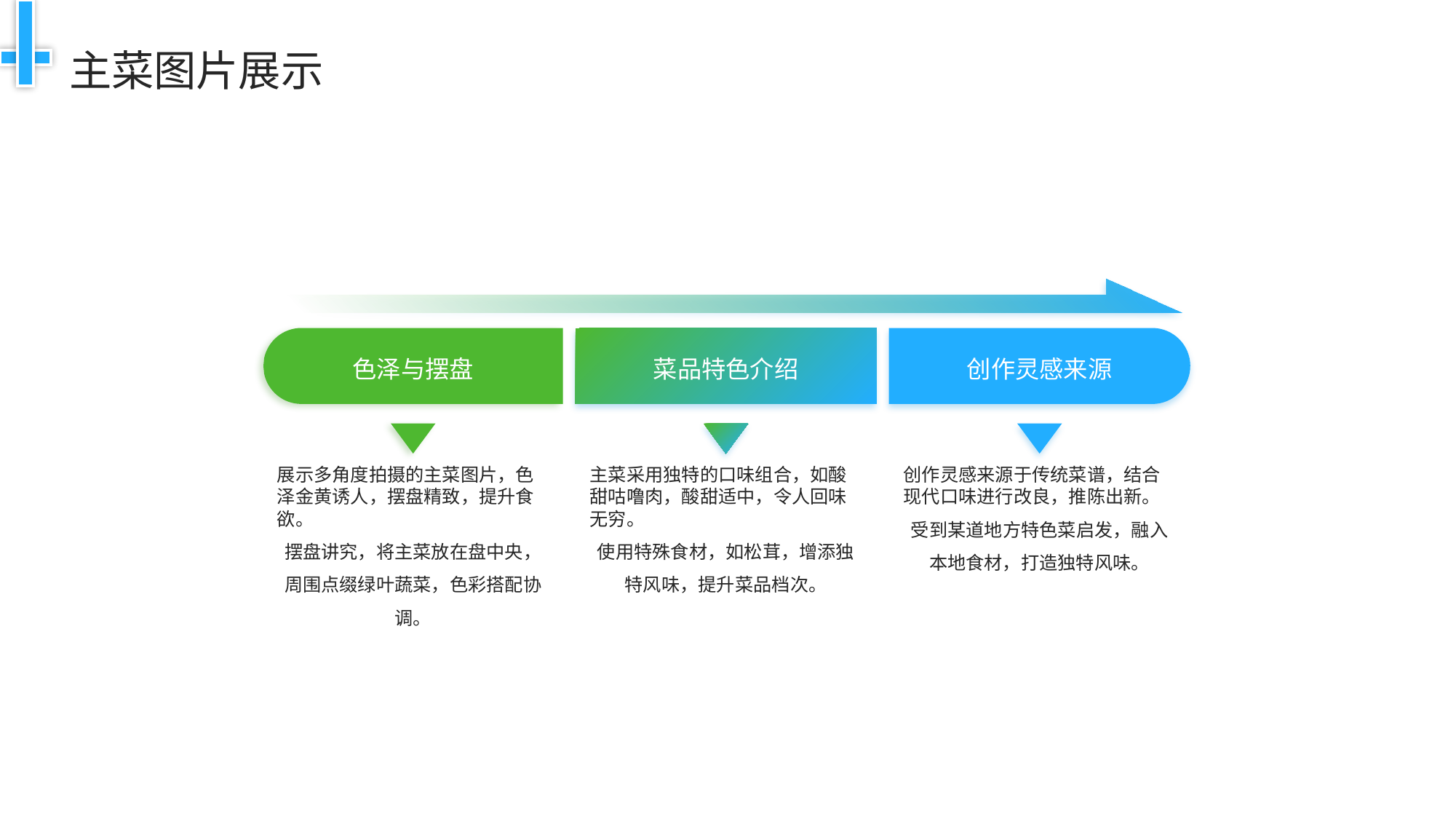

主菜图片展示

色泽与摆盘
菜品特色介绍
创作灵感来源

展示多角度拍摄的主菜图片，色泽金黄诱人，摆盘精致，提升食欲。
摆盘讲究，将主菜放在盘中央，周围点缀绿叶蔬菜，色彩搭配协调。
主菜采用独特的口味组合，如酸甜咕噜肉，酸甜适中，令人回味无穷。
使用特殊食材，如松茸，增添独特风味，提升菜品档次。
创作灵感来源于传统菜谱，结合现代口味进行改良，推陈出新。
受到某道地方特色菜启发，融入本地食材，打造独特风味。